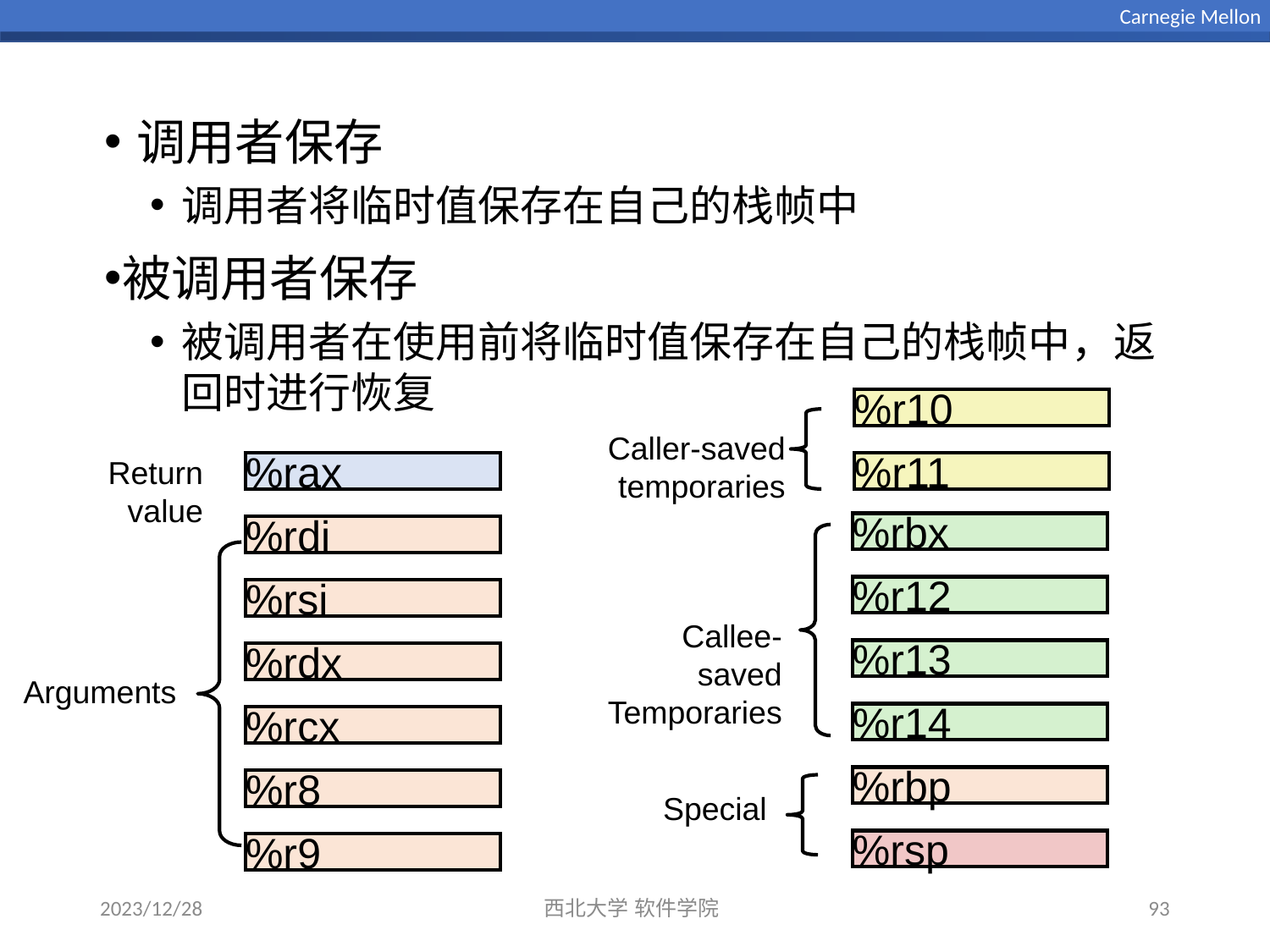

Carnegie Mellon
调用者保存
调用者将临时值保存在自己的栈帧中
被调用者保存
被调用者在使用前将临时值保存在自己的栈帧中，返回时进行恢复

%r10

Caller-saved
temporaries
Return value
%r11
%rax
%rbx
%rdi

%r12
%rsi
Callee-saved
Temporaries
%r13
%rdx
Arguments
%r14
%rcx
%rbp
%r8

Special
%rsp
%r9
2023/12/28
西北大学 软件学院
93